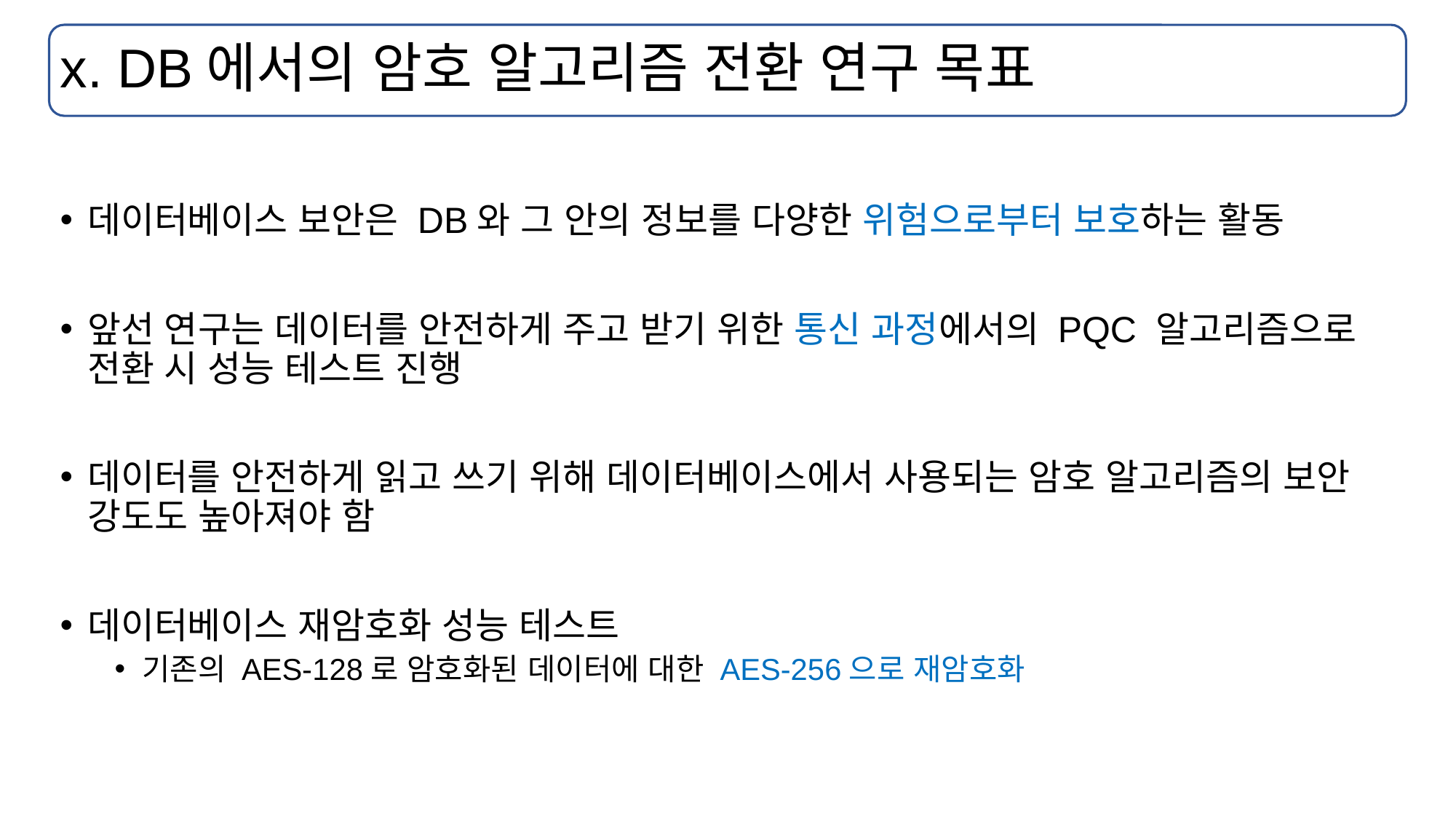

# x. DB에서의 암호 알고리즘 전환 연구 목표

데이터베이스 보안은 DB와 그 안의 정보를 다양한 위험으로부터 보호하는 활동

앞선 연구는 데이터를 안전하게 주고 받기 위한 통신 과정에서의 PQC 알고리즘으로 전환 시 성능 테스트 진행

데이터를 안전하게 읽고 쓰기 위해 데이터베이스에서 사용되는 암호 알고리즘의 보안 강도도 높아져야 함

데이터베이스 재암호화 성능 테스트
기존의 AES-128로 암호화된 데이터에 대한 AES-256으로 재암호화